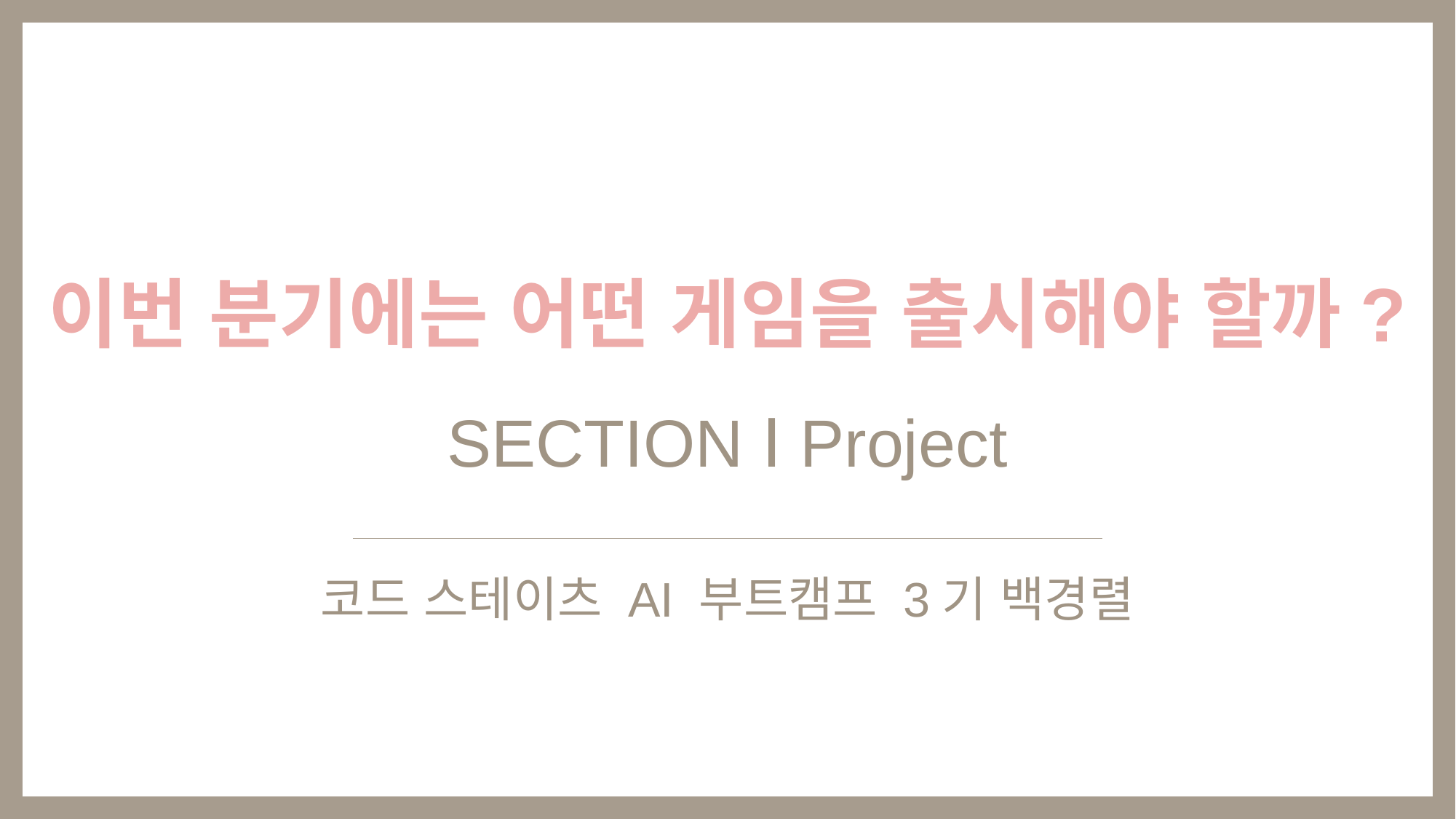

이번 분기에는 어떤 게임을 출시해야 할까?

SECTION Ⅰ Project
코드 스테이츠 AI 부트캠프 3기 백경렬